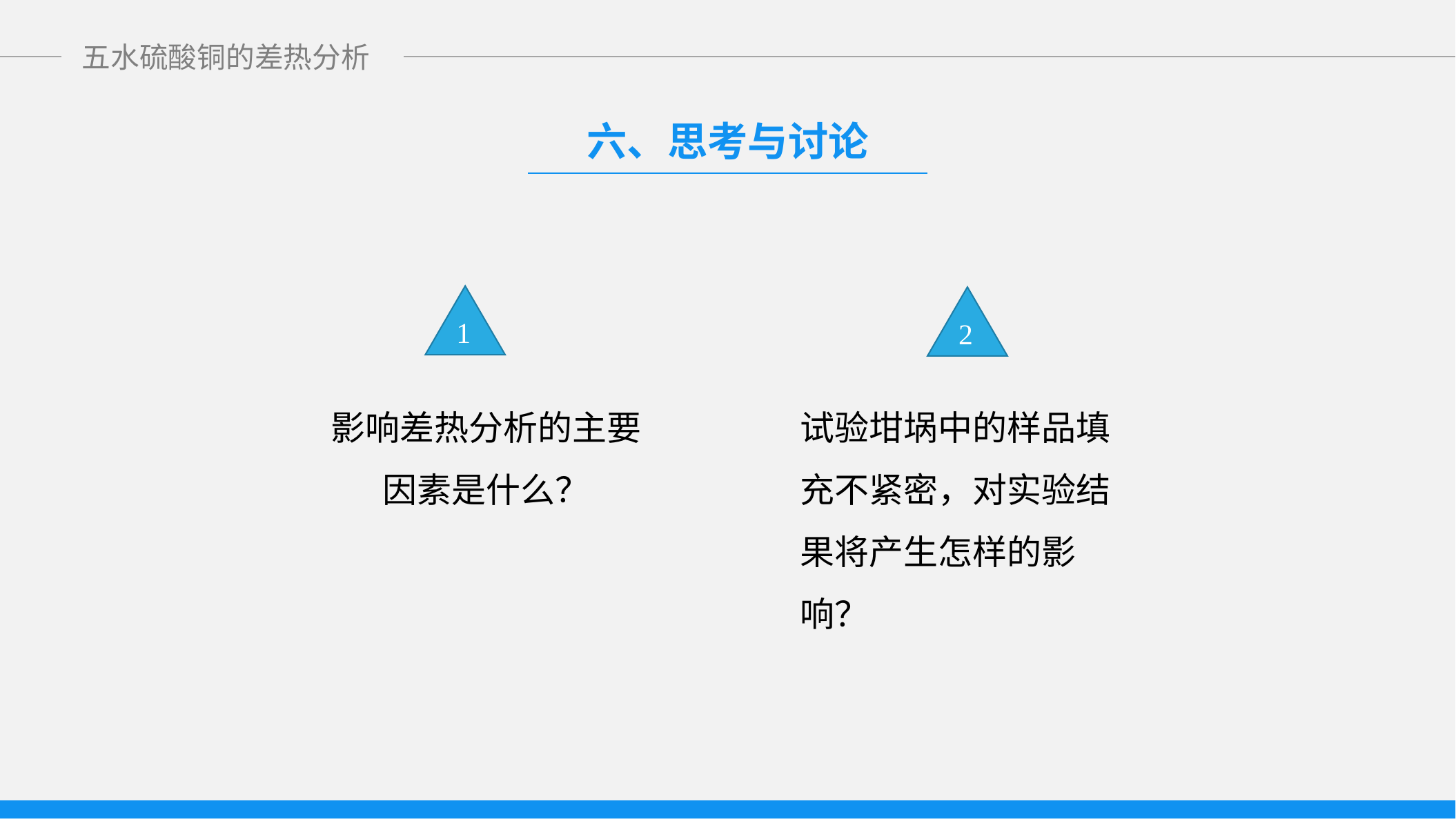

六、思考与讨论

1

2
影响差热分析的主要因素是什么？
试验坩埚中的样品填充不紧密，对实验结果将产生怎样的影响？